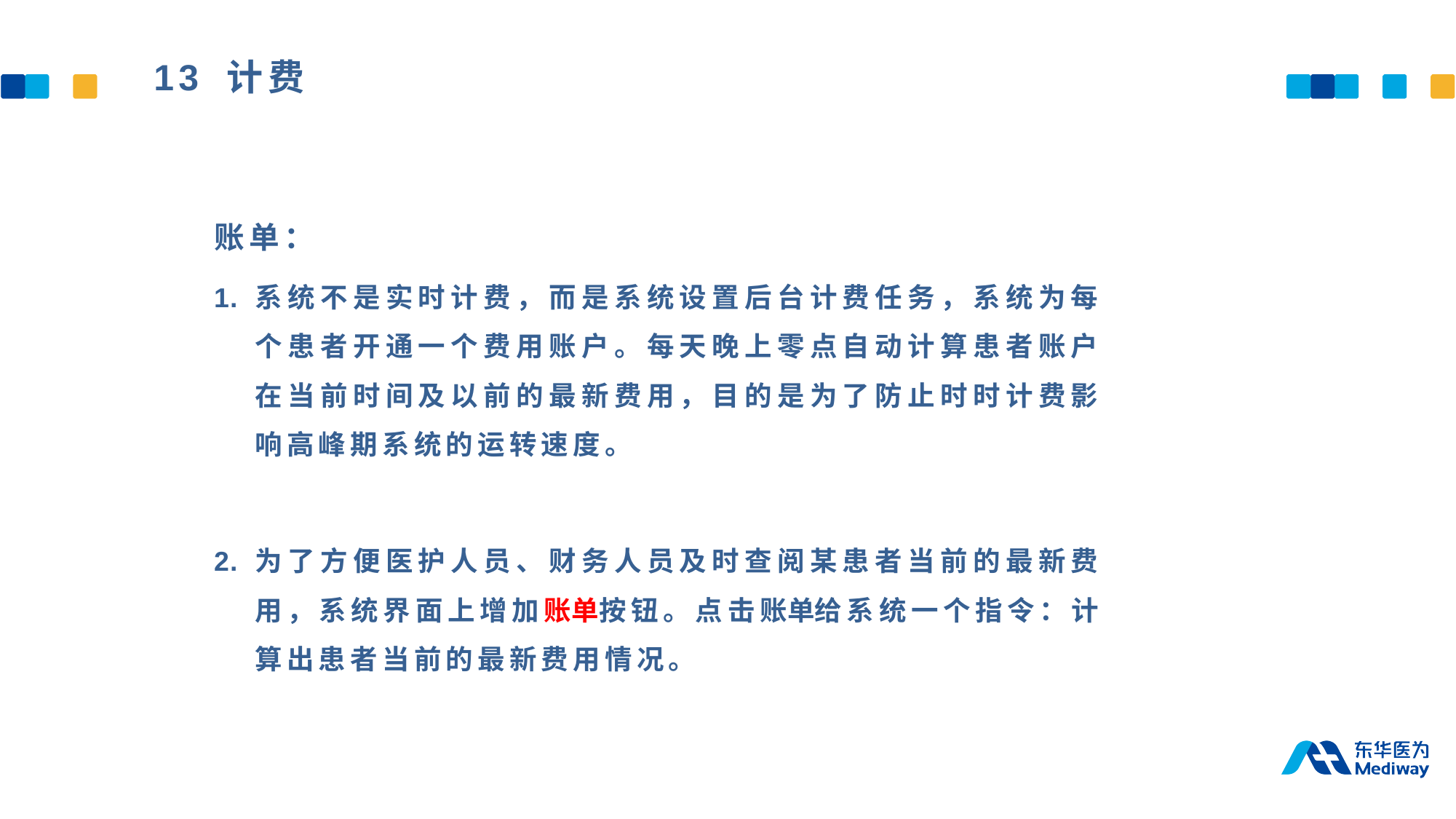

13 计费
账单：
系统不是实时计费，而是系统设置后台计费任务，系统为每个患者开通一个费用账户。每天晚上零点自动计算患者账户在当前时间及以前的最新费用，目的是为了防止时时计费影响高峰期系统的运转速度。

为了方便医护人员、财务人员及时查阅某患者当前的最新费用，系统界面上增加账单按钮。点击账单给系统一个指令：计算出患者当前的最新费用情况。